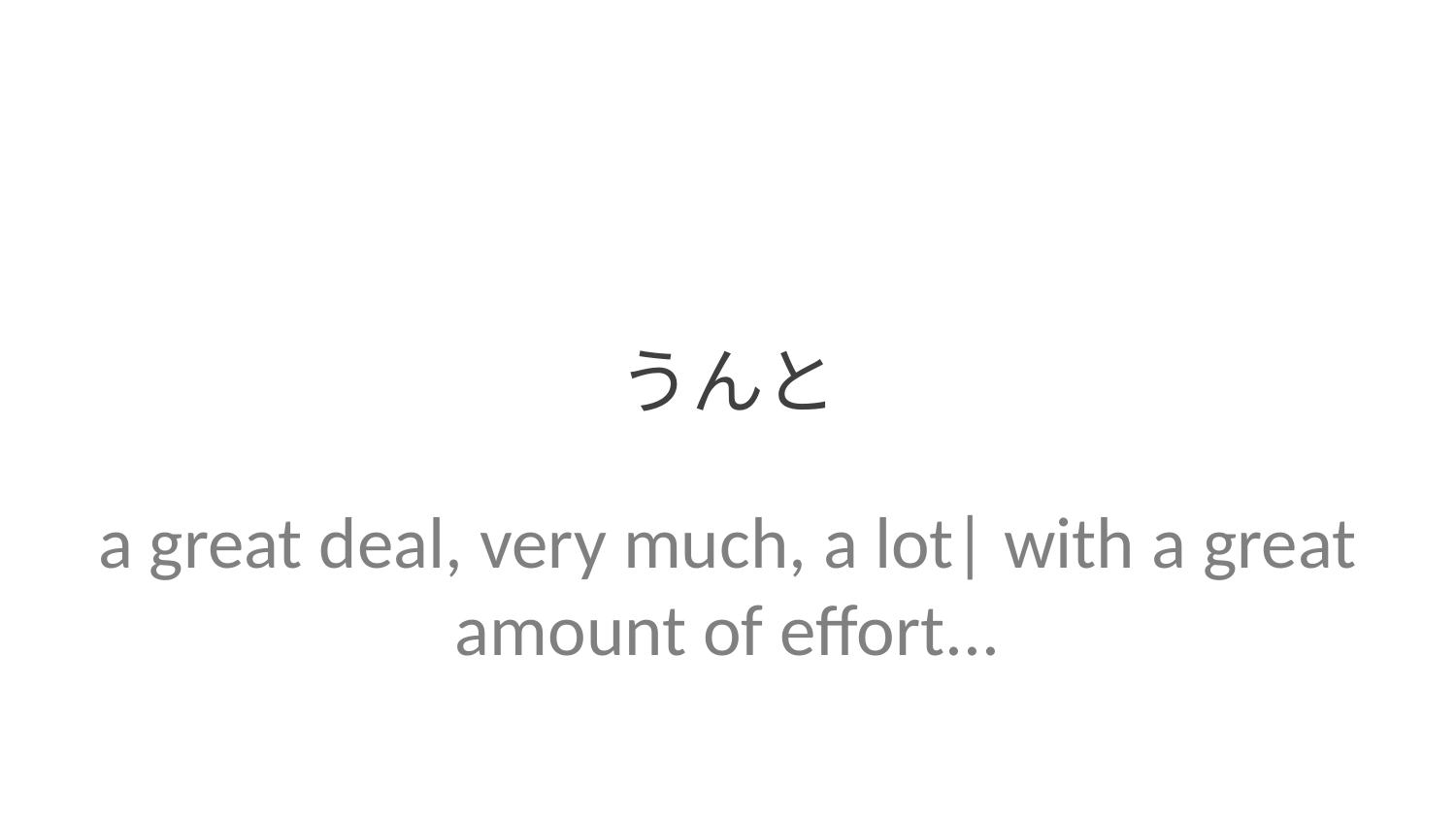

うんと
a great deal, very much, a lot| with a great amount of effort...